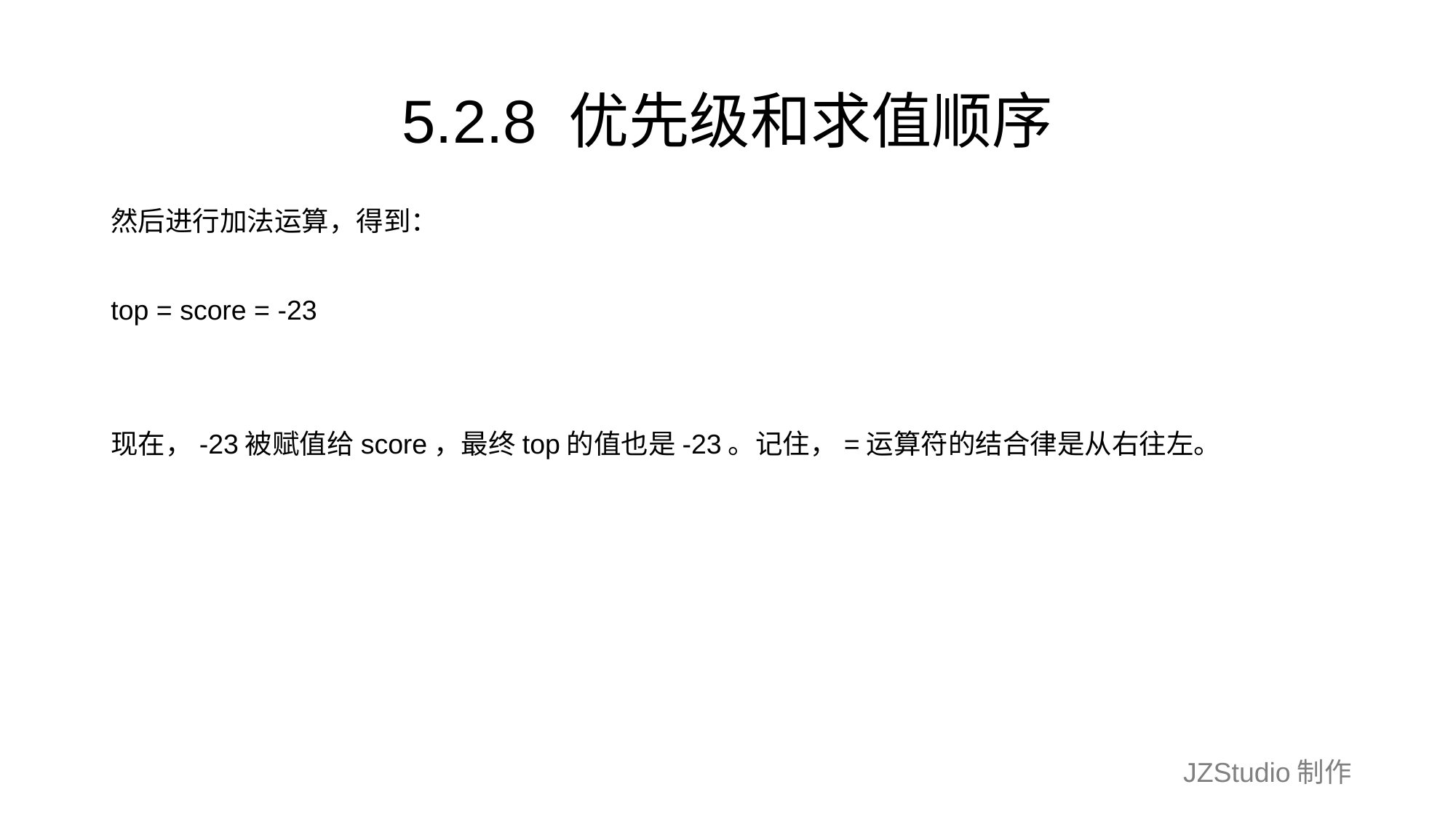

# 5.2.8 优先级和求值顺序
然后进行加法运算，得到：

top = score = -23

现在，-23被赋值给score，最终top的值也是-23。记住，=运算符的结合律是从右往左。